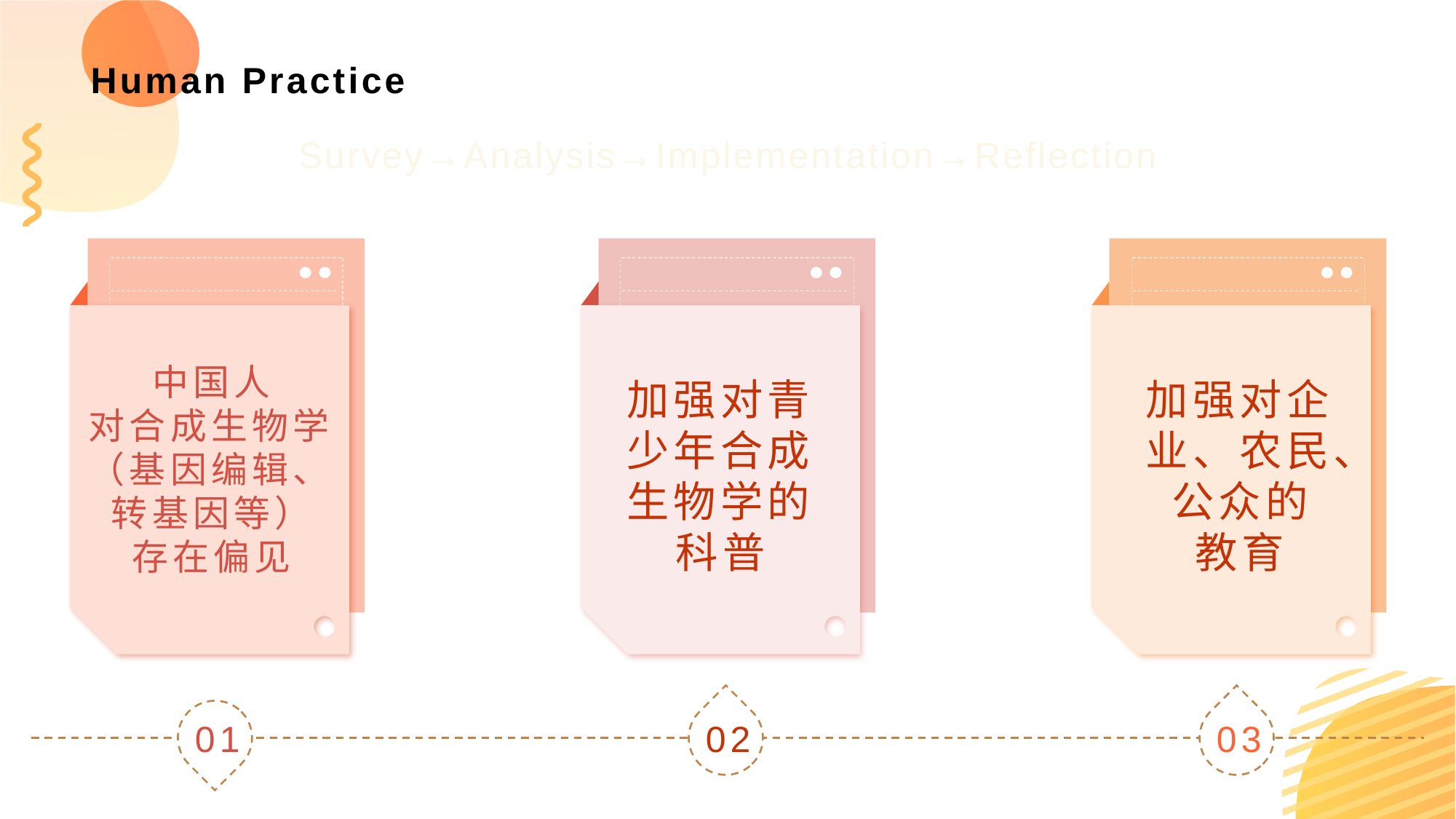

# Human Practice
Survey→Analysis→Implementation→Reflection

中国人
对合成生物学（基因编辑、转基因等）
存在偏见
加强对青少年合成生物学的科普
加强对企业、农民、公众的
教育

01
02
03